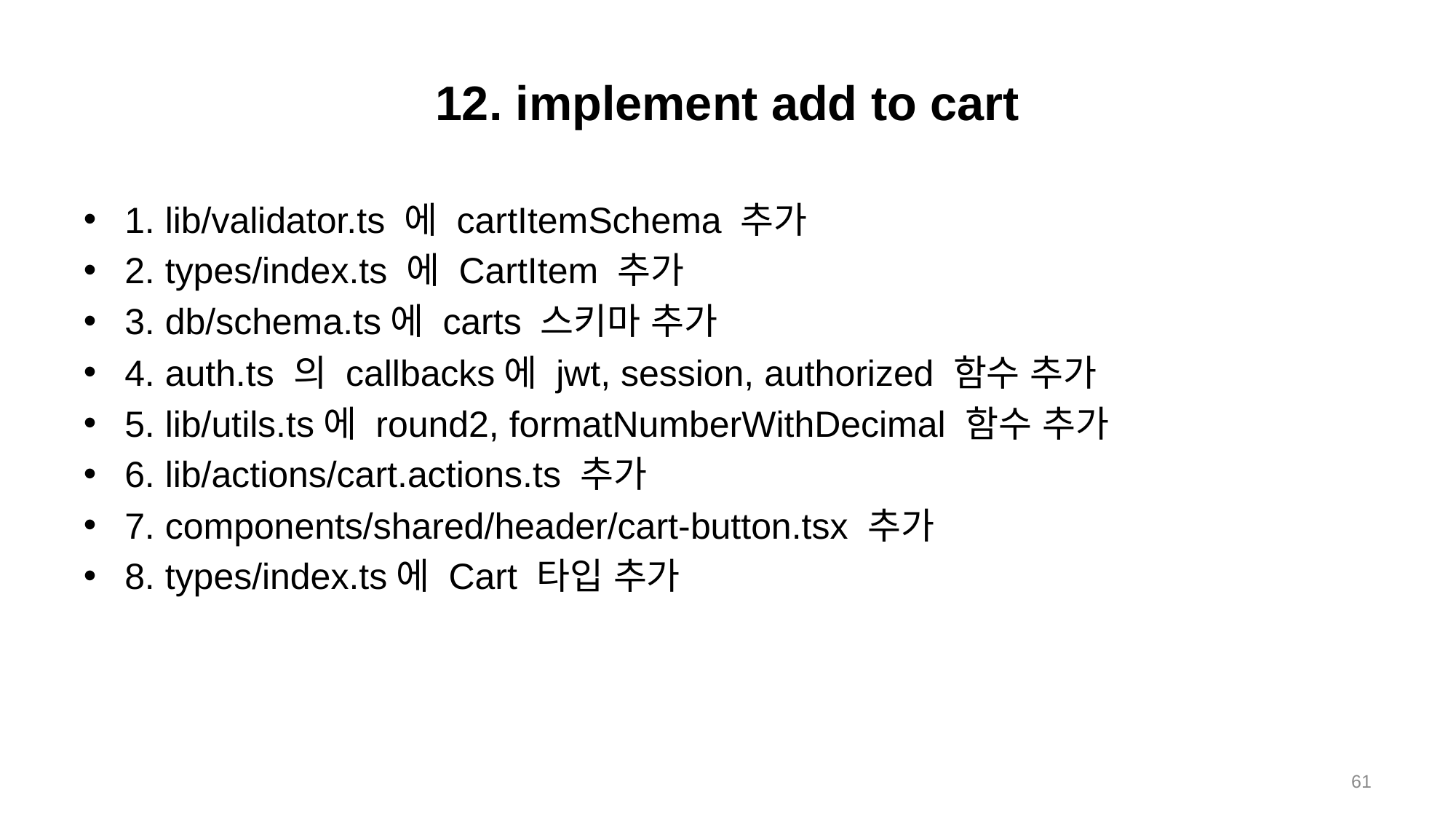

# 12. implement add to cart
1. lib/validator.ts 에 cartItemSchema 추가
2. types/index.ts 에 CartItem 추가
3. db/schema.ts에 carts 스키마 추가
4. auth.ts 의 callbacks에 jwt, session, authorized 함수 추가
5. lib/utils.ts에 round2, formatNumberWithDecimal 함수 추가
6. lib/actions/cart.actions.ts 추가
7. components/shared/header/cart-button.tsx 추가
8. types/index.ts에 Cart 타입 추가
61